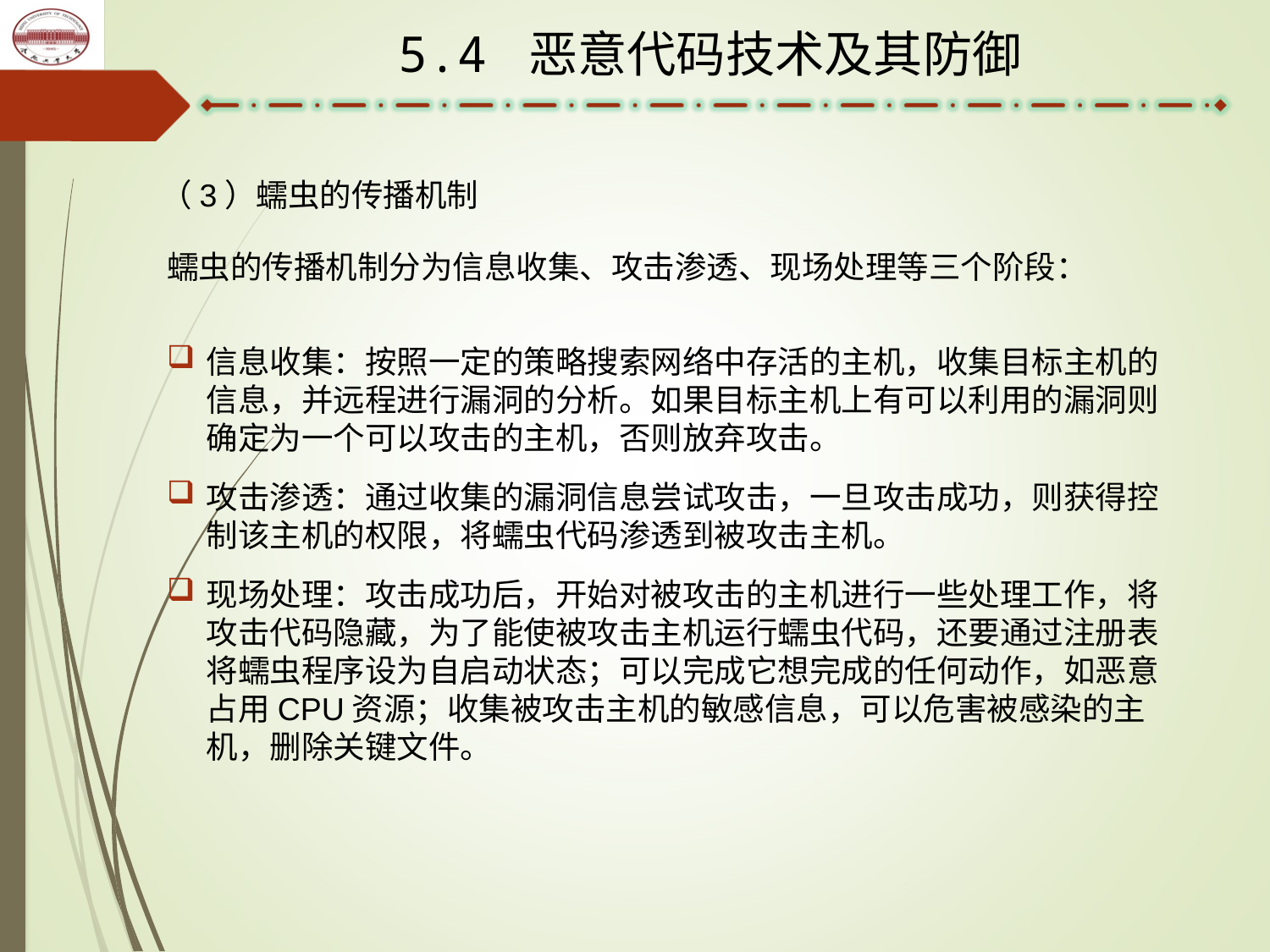

5.4 恶意代码技术及其防御
（3）蠕虫的传播机制
蠕虫的传播机制分为信息收集、攻击渗透、现场处理等三个阶段：
信息收集：按照一定的策略搜索网络中存活的主机，收集目标主机的信息，并远程进行漏洞的分析。如果目标主机上有可以利用的漏洞则确定为一个可以攻击的主机，否则放弃攻击。
攻击渗透：通过收集的漏洞信息尝试攻击，一旦攻击成功，则获得控制该主机的权限，将蠕虫代码渗透到被攻击主机。
现场处理：攻击成功后，开始对被攻击的主机进行一些处理工作，将攻击代码隐藏，为了能使被攻击主机运行蠕虫代码，还要通过注册表将蠕虫程序设为自启动状态；可以完成它想完成的任何动作，如恶意占用CPU资源；收集被攻击主机的敏感信息，可以危害被感染的主机，删除关键文件。